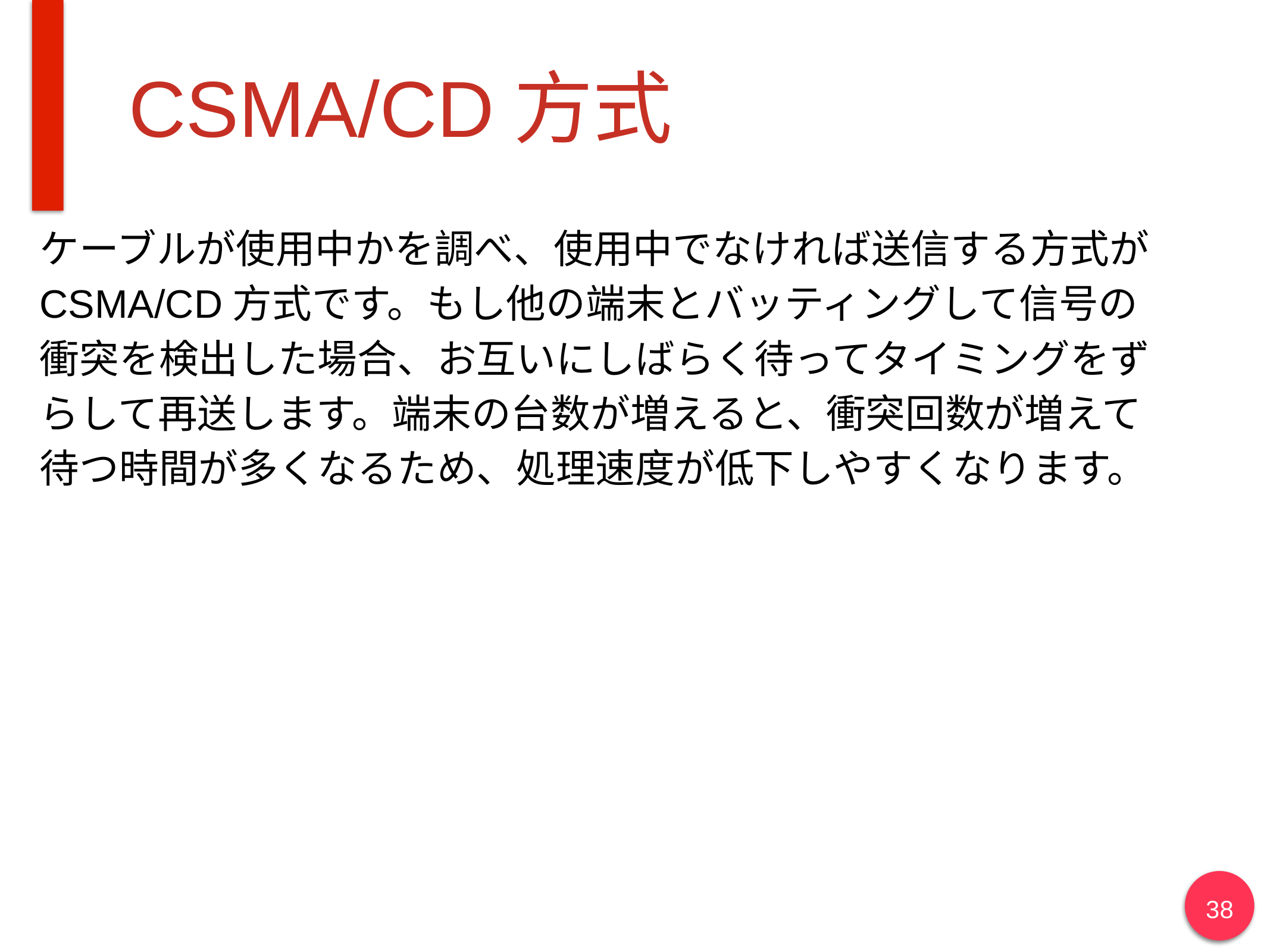

# CSMA/CD方式
ケーブルが使用中かを調べ、使用中でなければ送信する方式がCSMA/CD方式です。もし他の端末とバッティングして信号の衝突を検出した場合、お互いにしばらく待ってタイミングをずらして再送します。端末の台数が増えると、衝突回数が増えて待つ時間が多くなるため、処理速度が低下しやすくなります。
38